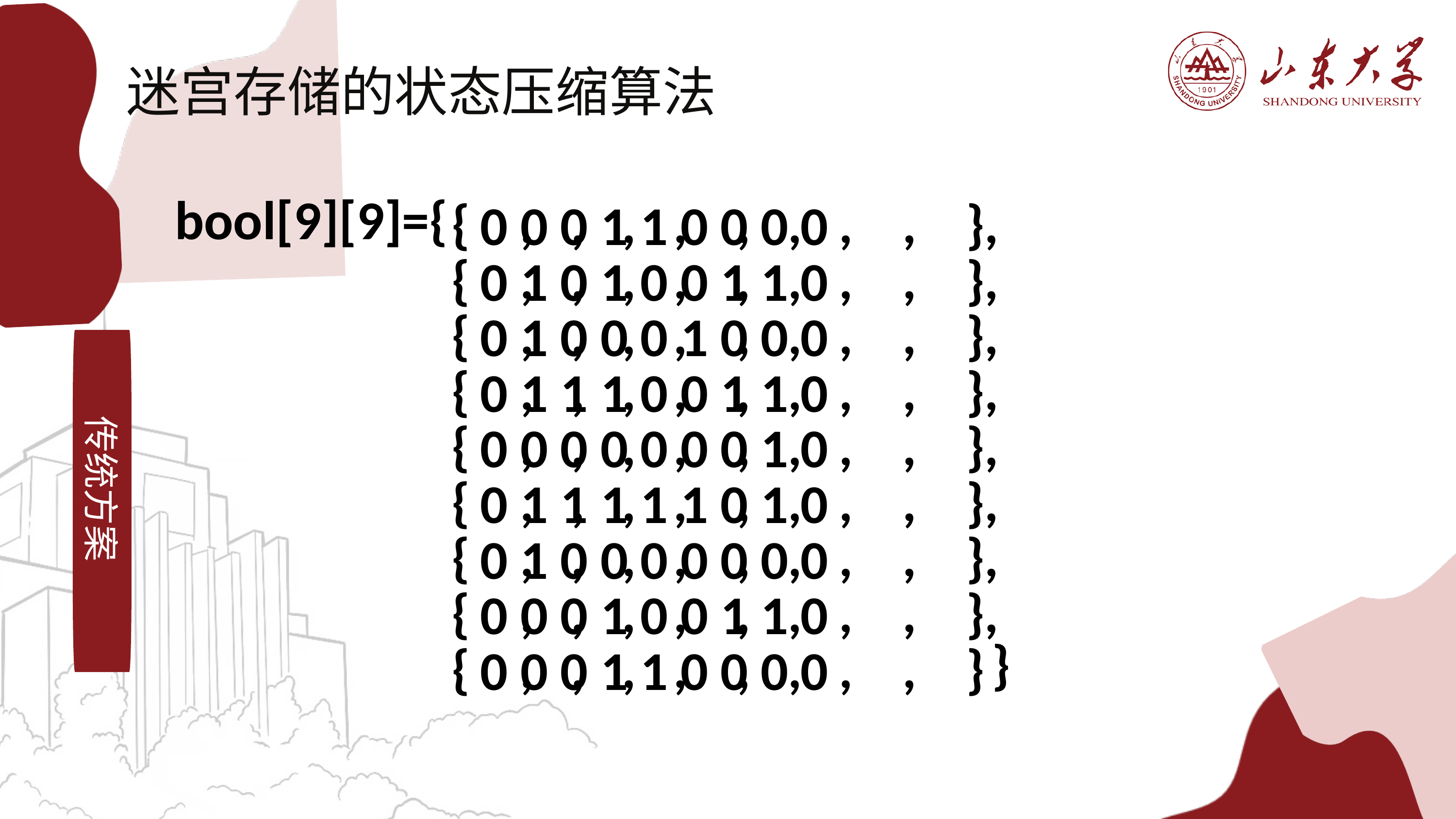

迷宫存储的状态压缩算法
bool[9][9]={

                                                                  }
{    ,   ,   ,   ,    ,   ,   ,    ,    },
{    ,   ,   ,   ,    ,   ,   ,    ,    },
{    ,   ,   ,   ,    ,   ,   ,    ,    },
{    ,   ,   ,   ,    ,   ,   ,    ,    },
{    ,   ,   ,   ,    ,   ,   ,    ,    },
{    ,   ,   ,   ,    ,   ,   ,    ,    },
{    ,   ,   ,   ,    ,   ,   ,    ,    },
{    ,   ,   ,   ,    ,   ,   ,    ,    },
{    ,   ,   ,   ,    ,   ,   ,    ,    }
0 0 0 1 1 0 0 0 0
0 1 0 1 0 0 1 1 0
0 1 0 0 0 1 0 0 0
0 1 1 1 0 0 1 1 0
0 0 0 0 0 0 0 1 0
0 1 1 1 1 1 0 1 0
0 1 0 0 0 0 0 0 0
0 0 0 1 0 0 1 1 0
0 0 0 1 1 0 0 0 0

传统方案